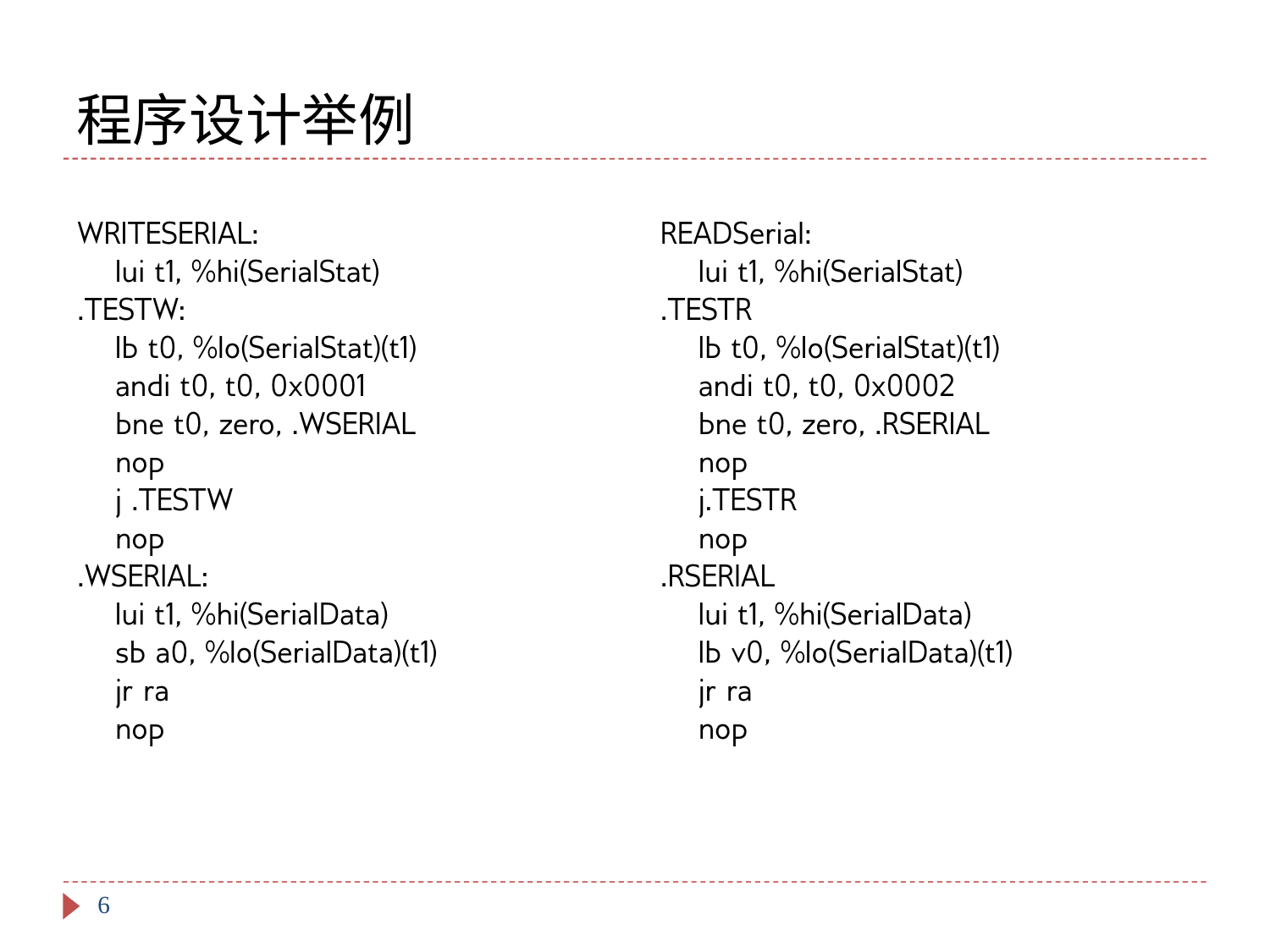

# 程序设计举例
WRITESERIAL:
    lui t1, %hi(SerialStat)
.TESTW:
    lb t0, %lo(SerialStat)(t1)
    andi t0, t0, 0x0001
    bne t0, zero, .WSERIAL
    nop
    j .TESTW
    nop
.WSERIAL:
    lui t1, %hi(SerialData)
    sb a0, %lo(SerialData)(t1)
    jr ra
    nop
READSerial:
    lui t1, %hi(SerialStat)
.TESTR
    lb t0, %lo(SerialStat)(t1)
    andi t0, t0, 0x0002
    bne t0, zero, .RSERIAL
    nop
    j.TESTR
    nop
.RSERIAL
    lui t1, %hi(SerialData)
    lb v0, %lo(SerialData)(t1)
    jr ra
    nop
6